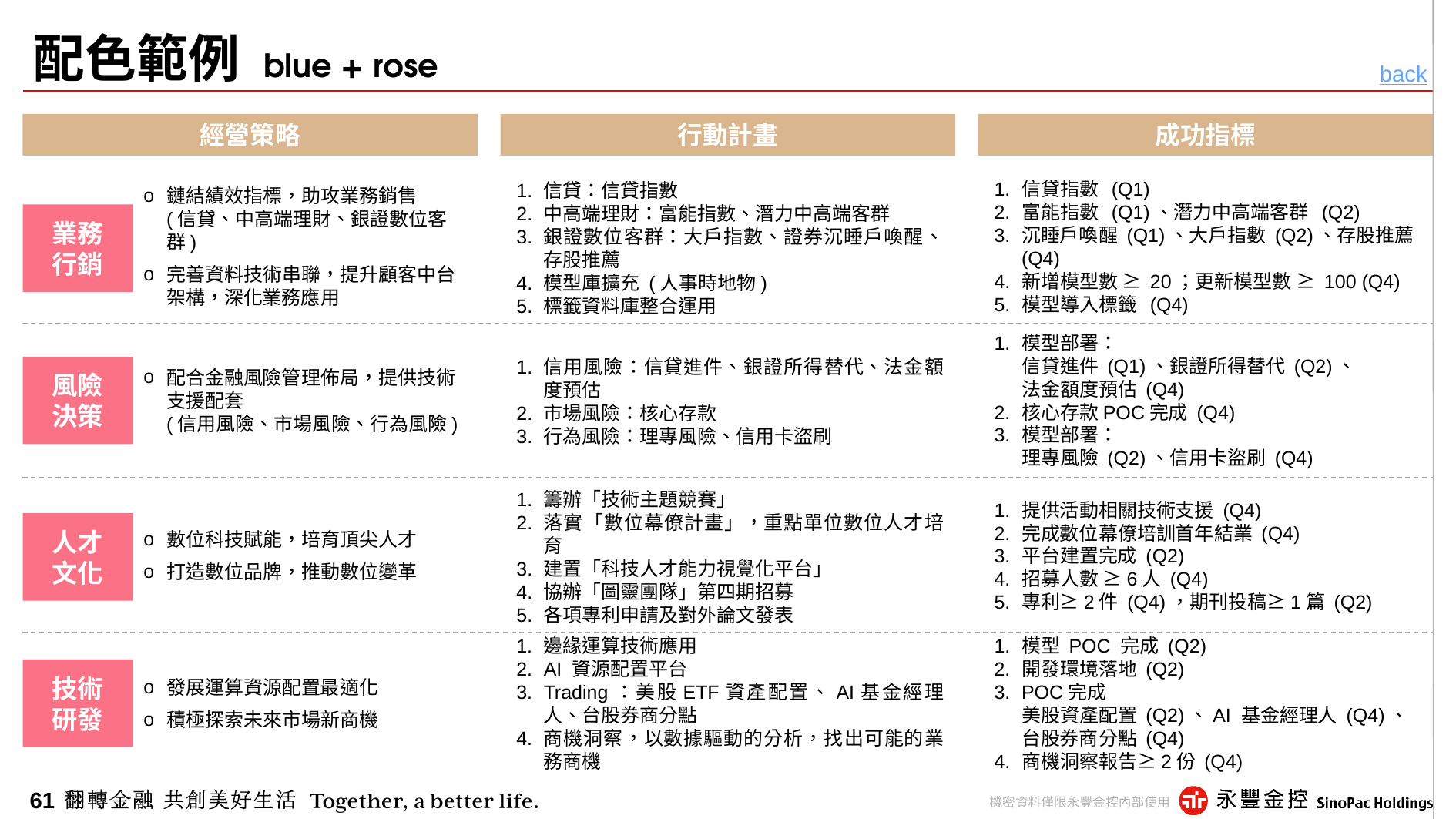

# 配色範例 blue + rose
back
經營策略
行動計畫
成功指標
信貸指數  (Q1)
富能指數  (Q1)、潛力中高端客群  (Q2)
沉睡戶喚醒 (Q1)、大戶指數 (Q2)、存股推薦 (Q4)
新增模型數 ≥ 20；更新模型數 ≥ 100 (Q4)
模型導入標籤  (Q4)
鏈結績效指標，助攻業務銷售
(信貸、中高端理財、銀證數位客群)
完善資料技術串聯，提升顧客中台架構，深化業務應用
信貸：信貸指數
中高端理財：富能指數、潛力中高端客群
銀證數位客群：大戶指數、證券沉睡戶喚醒、存股推薦
模型庫擴充 (人事時地物)
標籤資料庫整合運用
業務
行銷
模型部署：
信貸進件 (Q1)、銀證所得替代 (Q2)、
法金額度預估 (Q4)
核心存款POC完成 (Q4)
模型部署：
理專風險 (Q2)、信用卡盜刷 (Q4)
配合金融風險管理佈局，提供技術支援配套
(信用風險、市場風險、行為風險)
信用風險：信貸進件、銀證所得替代、法金額度預估
市場風險：核心存款
行為風險：理專風險、信用卡盜刷
風險
決策
提供活動相關技術支援 (Q4)
完成數位幕僚培訓首年結業 (Q4)
平台建置完成 (Q2)
招募人數 ≥6人 (Q4)
專利≥2件 (Q4)，期刊投稿≥1篇 (Q2)
數位科技賦能，培育頂尖人才
打造數位品牌，推動數位變革
籌辦「技術主題競賽」
落實「數位幕僚計畫」，重點單位數位人才培育
建置「科技人才能力視覺化平台」
協辦「圖靈團隊」第四期招募
各項專利申請及對外論文發表
人才
文化
邊緣運算技術應用
AI 資源配置平台
Trading：美股ETF資產配置、AI基金經理人、台股券商分點
商機洞察，以數據驅動的分析，找出可能的業務商機
模型 POC 完成 (Q2)
開發環境落地 (Q2)
POC完成
美股資產配置 (Q2)、AI 基金經理人 (Q4)、台股券商分點 (Q4)
商機洞察報告≥2份 (Q4)
發展運算資源配置最適化
積極探索未來市場新商機
技術
研發